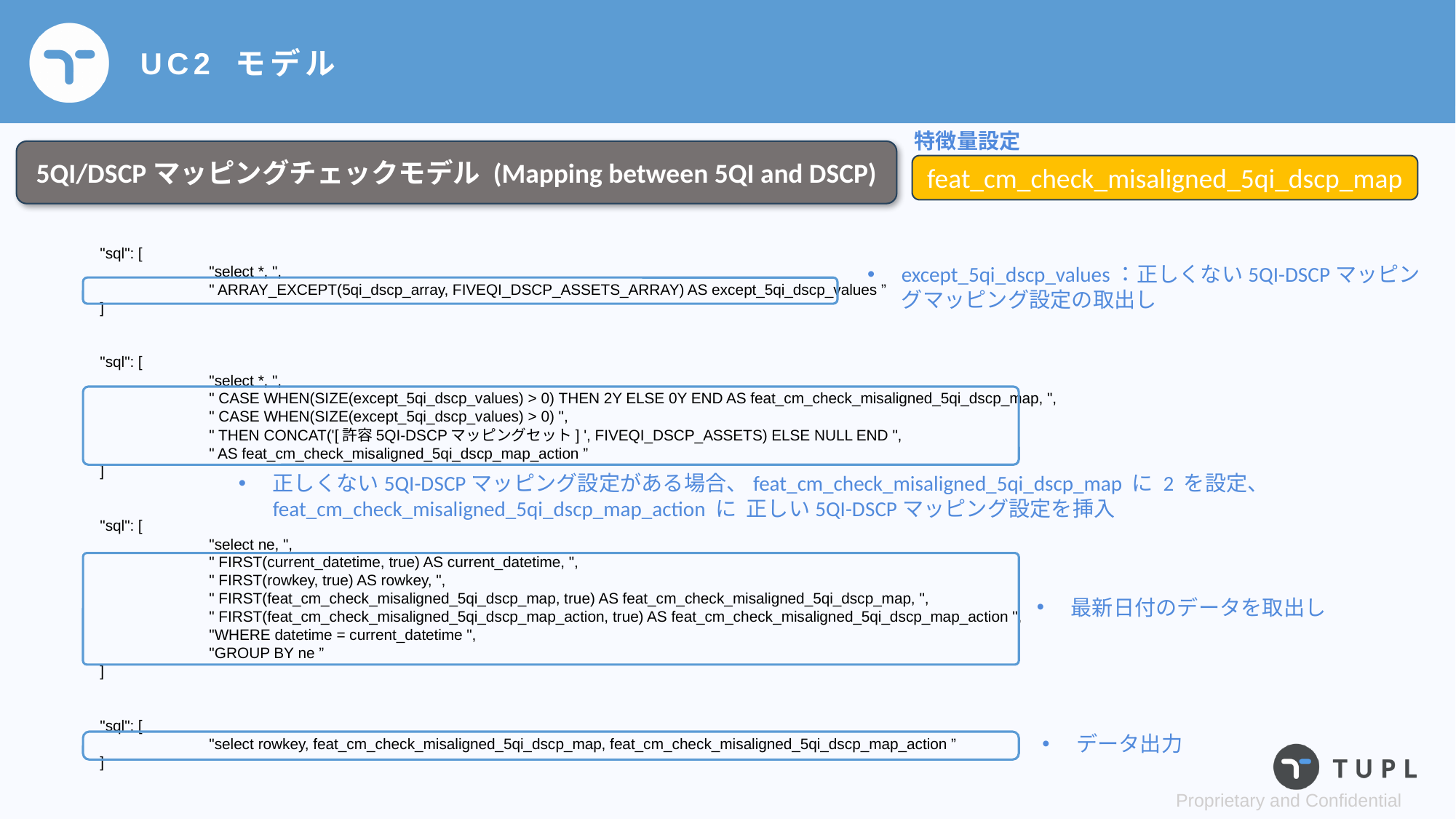

# UC2 モデル
特徴量設定
5QI/DSCPマッピングチェックモデル (Mapping between 5QI and DSCP)
feat_cm_check_misaligned_5qi_dscp_map
{
	"sql": [
		"select *, ",
		" ARRAY_EXCEPT(5qi_dscp_array, FIVEQI_DSCP_ASSETS_ARRAY) AS except_5qi_dscp_values ”
	]
},
{
	"sql": [
		"select *, ",
		" CASE WHEN(SIZE(except_5qi_dscp_values) > 0) THEN 2Y ELSE 0Y END AS feat_cm_check_misaligned_5qi_dscp_map, ",
		" CASE WHEN(SIZE(except_5qi_dscp_values) > 0) ",
		" THEN CONCAT('[許容5QI-DSCPマッピングセット] ', FIVEQI_DSCP_ASSETS) ELSE NULL END ",
		" AS feat_cm_check_misaligned_5qi_dscp_map_action ”
	]
},
{
	"sql": [
		"select ne, ",
		" FIRST(current_datetime, true) AS current_datetime, ",
		" FIRST(rowkey, true) AS rowkey, ",
		" FIRST(feat_cm_check_misaligned_5qi_dscp_map, true) AS feat_cm_check_misaligned_5qi_dscp_map, ",
		" FIRST(feat_cm_check_misaligned_5qi_dscp_map_action, true) AS feat_cm_check_misaligned_5qi_dscp_map_action ",
		"WHERE datetime = current_datetime ",
		"GROUP BY ne ”
	]
},
{
	"sql": [
		"select rowkey, feat_cm_check_misaligned_5qi_dscp_map, feat_cm_check_misaligned_5qi_dscp_map_action ”
	]
}
]
except_5qi_dscp_values：正しくない5QI-DSCPマッピングマッピング設定の取出し

正しくない5QI-DSCPマッピング設定がある場合、feat_cm_check_misaligned_5qi_dscp_map に 2 を設定、 feat_cm_check_misaligned_5qi_dscp_map_action に  正しい5QI-DSCPマッピング設定を挿入

最新日付のデータを取出し
データ出力